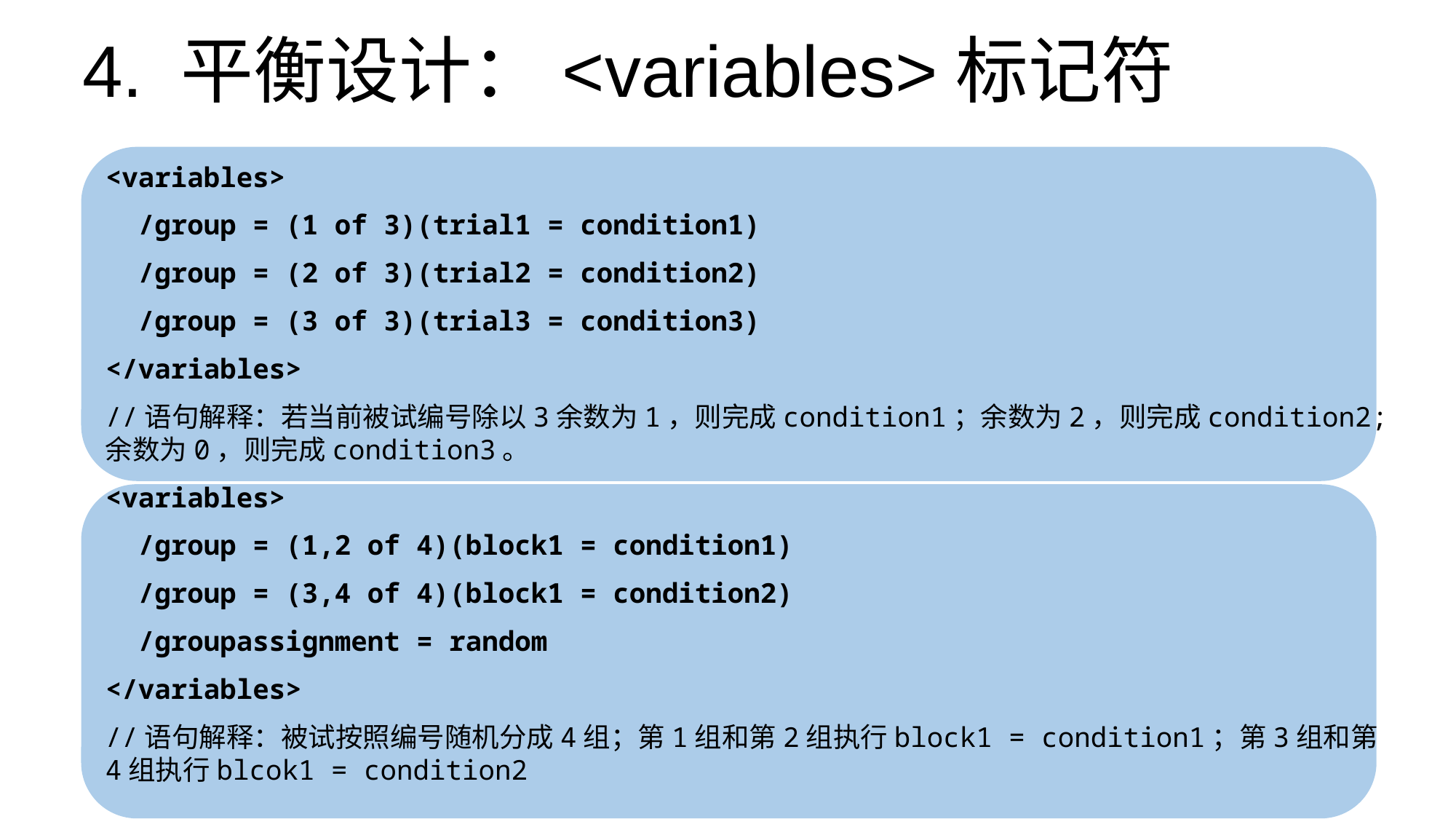

4. 平衡设计：<variables>标记符

<variables>
  /group = (1 of 3)(trial1 = condition1)
  /group = (2 of 3)(trial2 = condition2)
  /group = (3 of 3)(trial3 = condition3)
</variables>
//语句解释：若当前被试编号除以3余数为1，则完成condition1；余数为2，则完成condition2;余数为0，则完成condition3。
<variables>
  /group = (1,2 of 4)(block1 = condition1)
  /group = (3,4 of 4)(block1 = condition2)
  /groupassignment = random
</variables>
//语句解释：被试按照编号随机分成4组；第1组和第2组执行block1 = condition1；第3组和第4组执行blcok1 = condition2